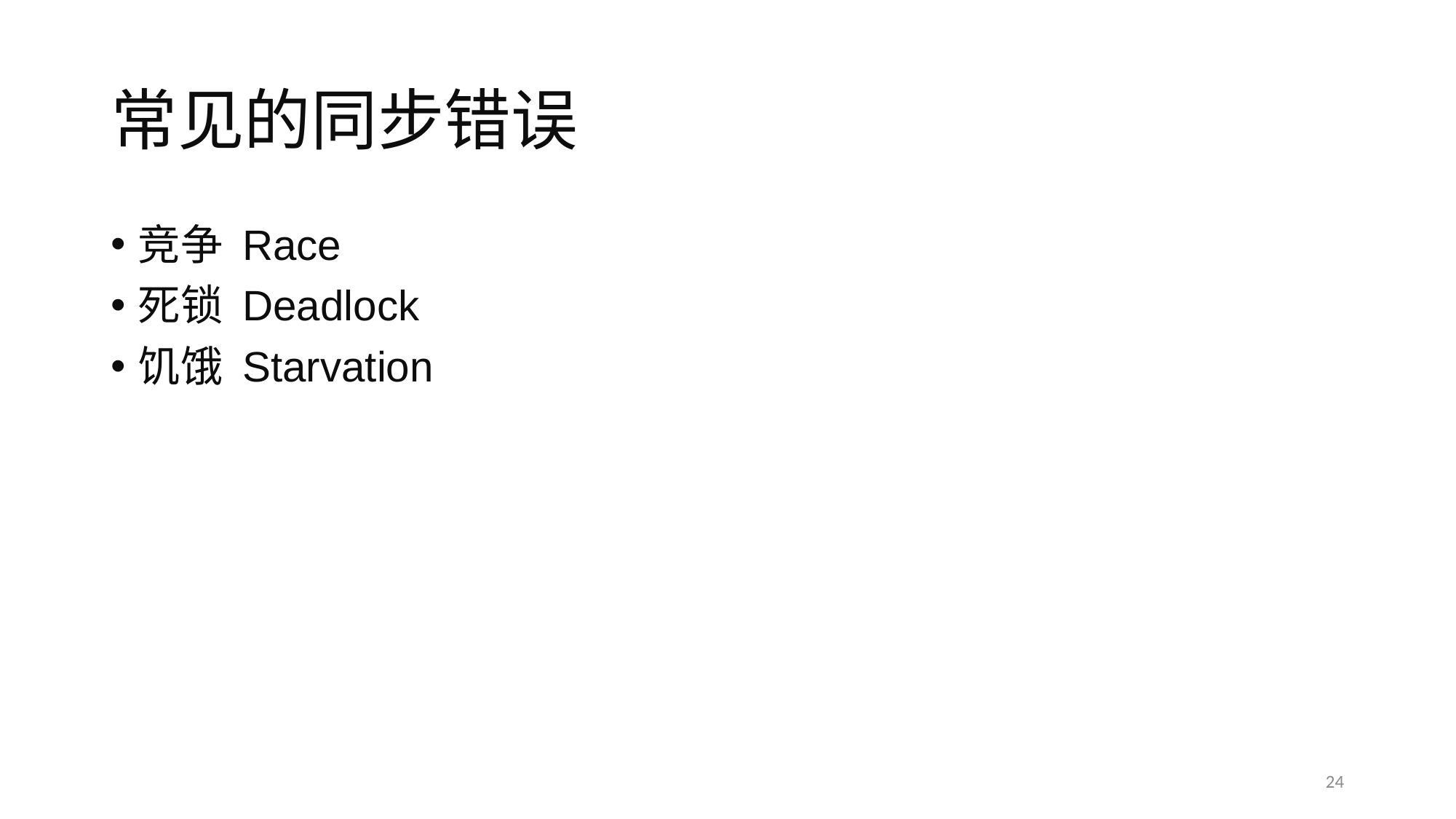

# 常见的同步错误
竞争 Race
死锁 Deadlock
饥饿 Starvation
24